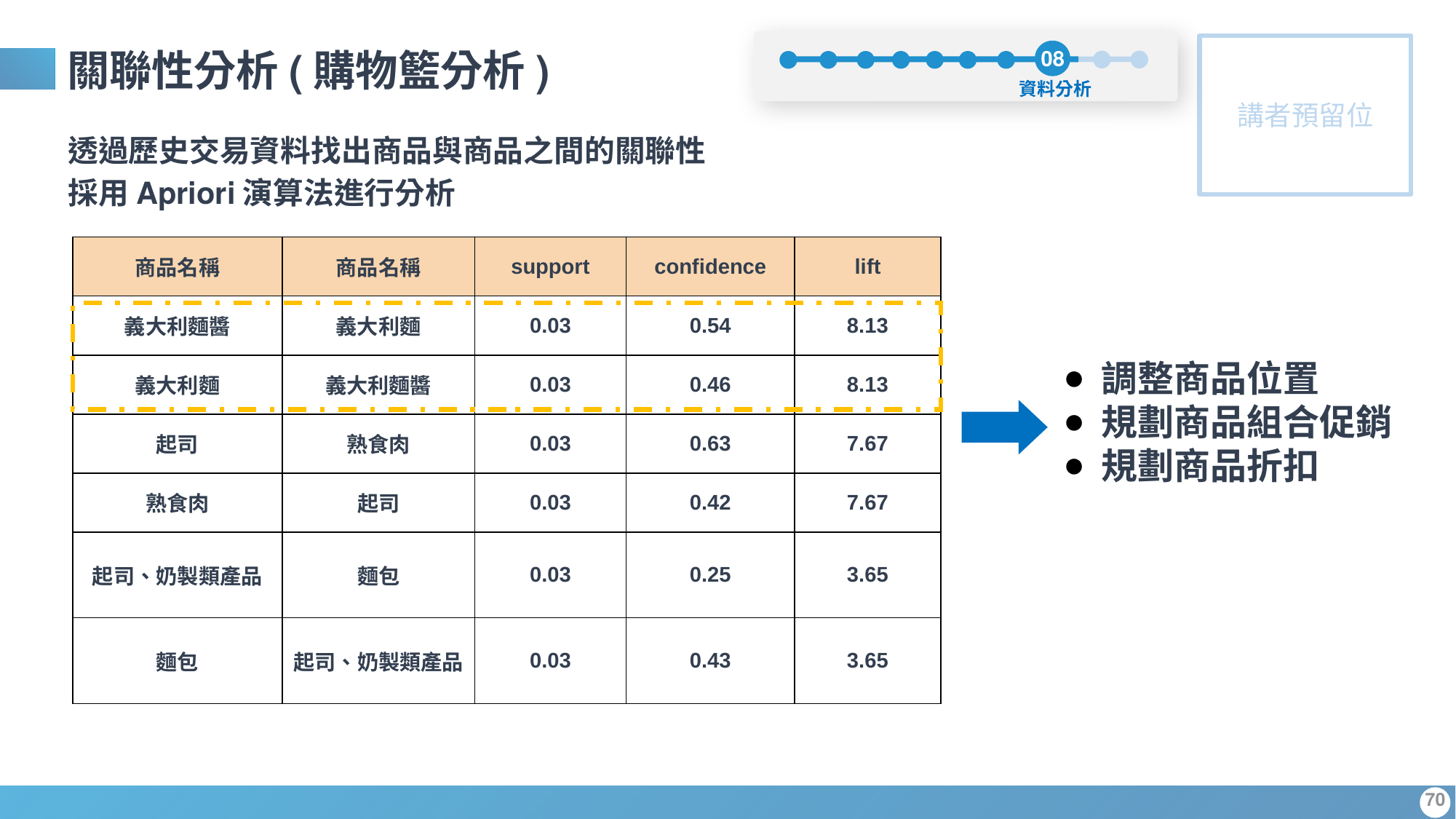

08

資料分析
關聯性分析(購物籃分析)
透過歷史交易資料找出商品與商品之間的關聯性
採用Apriori演算法進行分析

| 商品名稱 | 商品名稱 | support | confidence | lift |
| --- | --- | --- | --- | --- |
| 義大利麵醬 | 義大利麵 | 0.03 | 0.54 | 8.13 |
| 義大利麵 | 義大利麵醬 | 0.03 | 0.46 | 8.13 |
| 起司 | 熟食肉 | 0.03 | 0.63 | 7.67 |
| 熟食肉 | 起司 | 0.03 | 0.42 | 7.67 |
| 起司、奶製類產品 | 麵包 | 0.03 | 0.25 | 3.65 |
| 麵包 | 起司、奶製類產品 | 0.03 | 0.43 | 3.65 |

調整商品位置
規劃商品組合促銷
規劃商品折扣

70